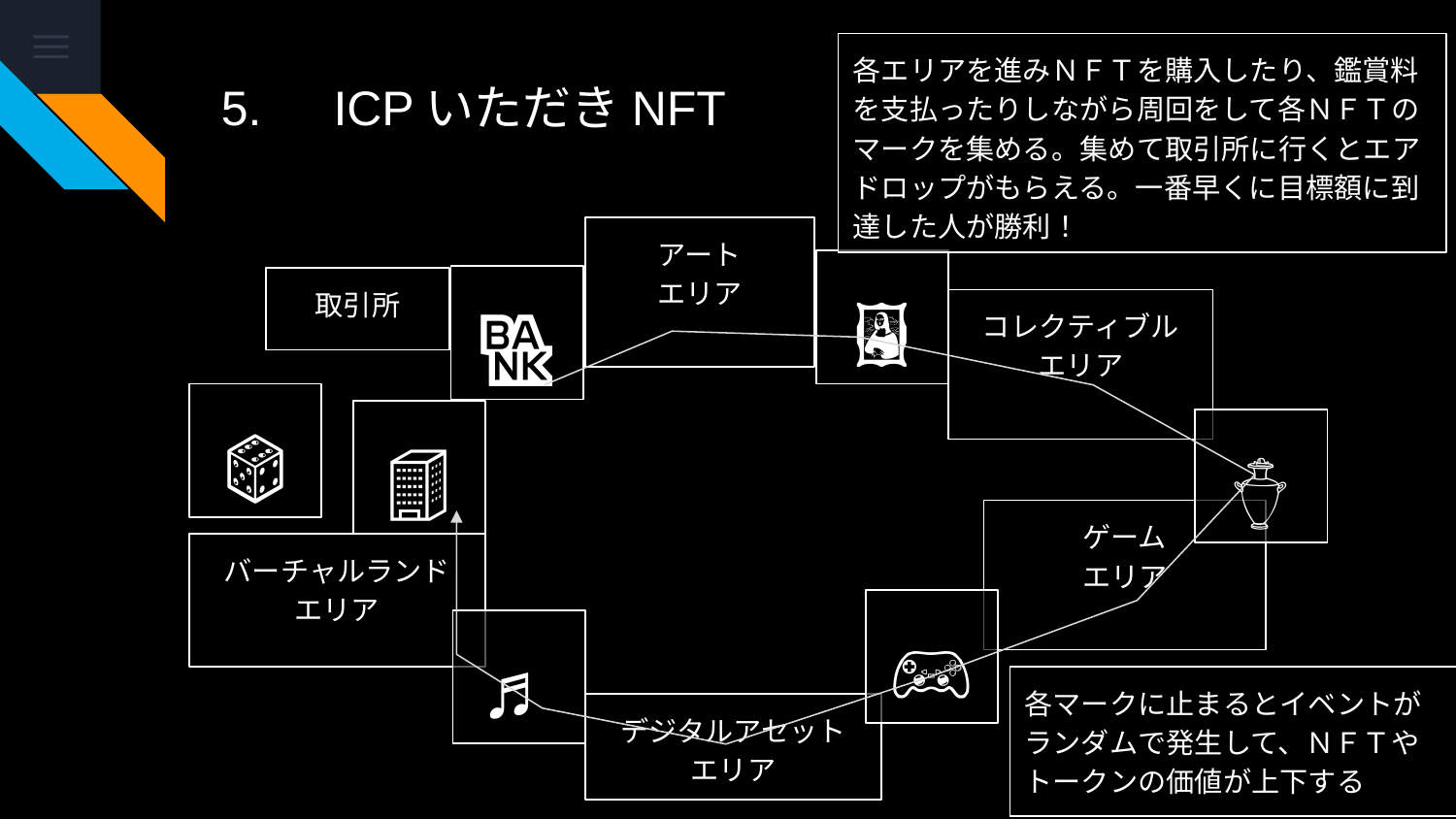

各エリアを進みＮＦＴを購入したり、鑑賞料を支払ったりしながら周回をして各ＮＦＴのマークを集める。集めて取引所に行くとエアドロップがもらえる。一番早くに目標額に到達した人が勝利！
# 5.　ICPいただきNFT

アート
エリア
🖼
🏦
取引所
コレクティブル
エリア

🎲
🏢
🏺
ゲーム
エリア
バーチャルランド
エリア
🎮
♬
各マークに止まるとイベントがランダムで発生して、ＮＦＴやトークンの価値が上下する
デジタルアセット
エリア